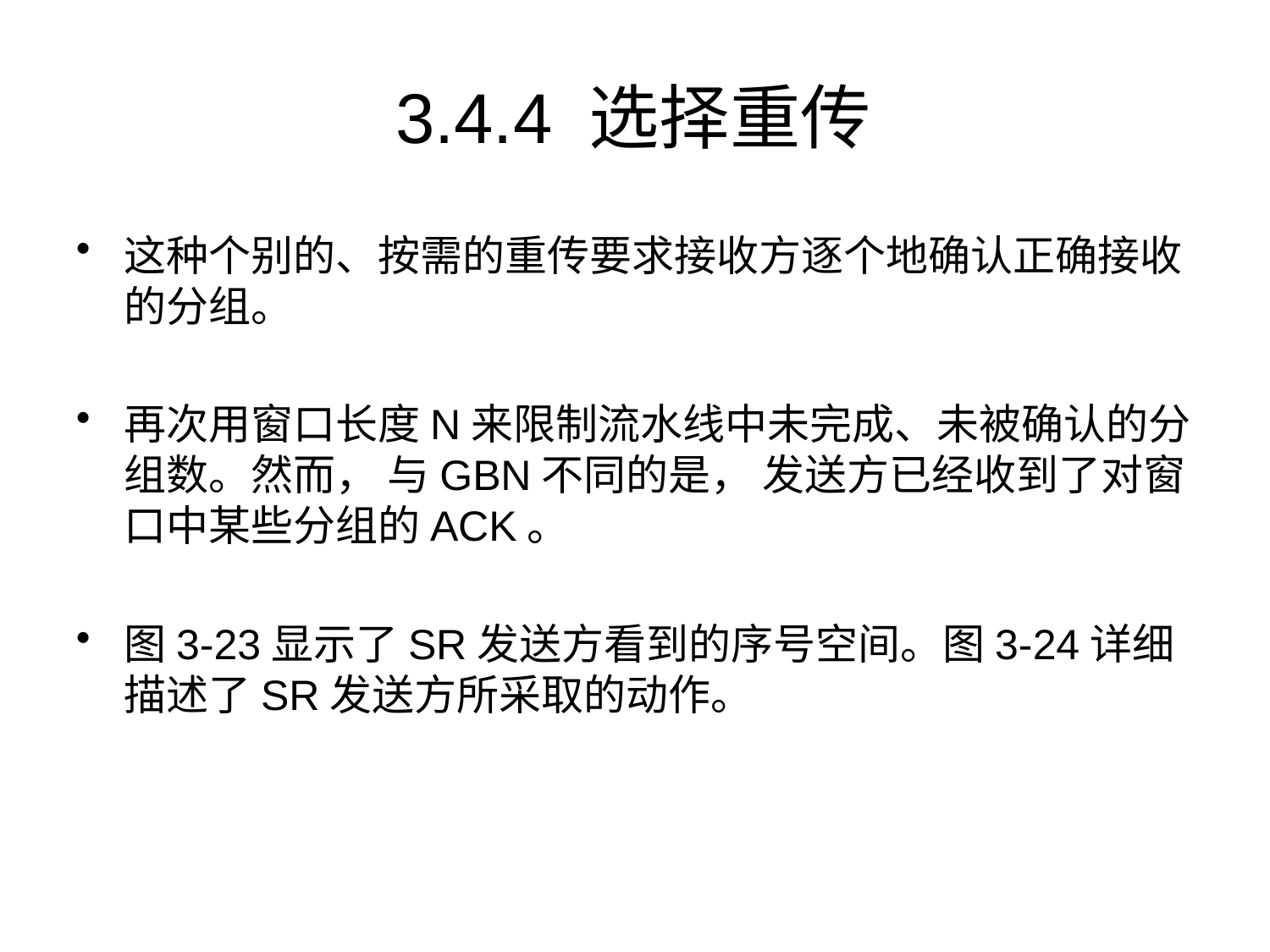

# 3.4.4 选择重传
这种个别的、按需的重传要求接收方逐个地确认正确接收的分组。

再次用窗口长度N来限制流水线中未完成、未被确认的分组数。然而， 与GBN不同的是， 发送方已经收到了对窗口中某些分组的ACK。

图3-23显示了SR发送方看到的序号空间。图3-24详细描述了SR发送方所采取的动作。